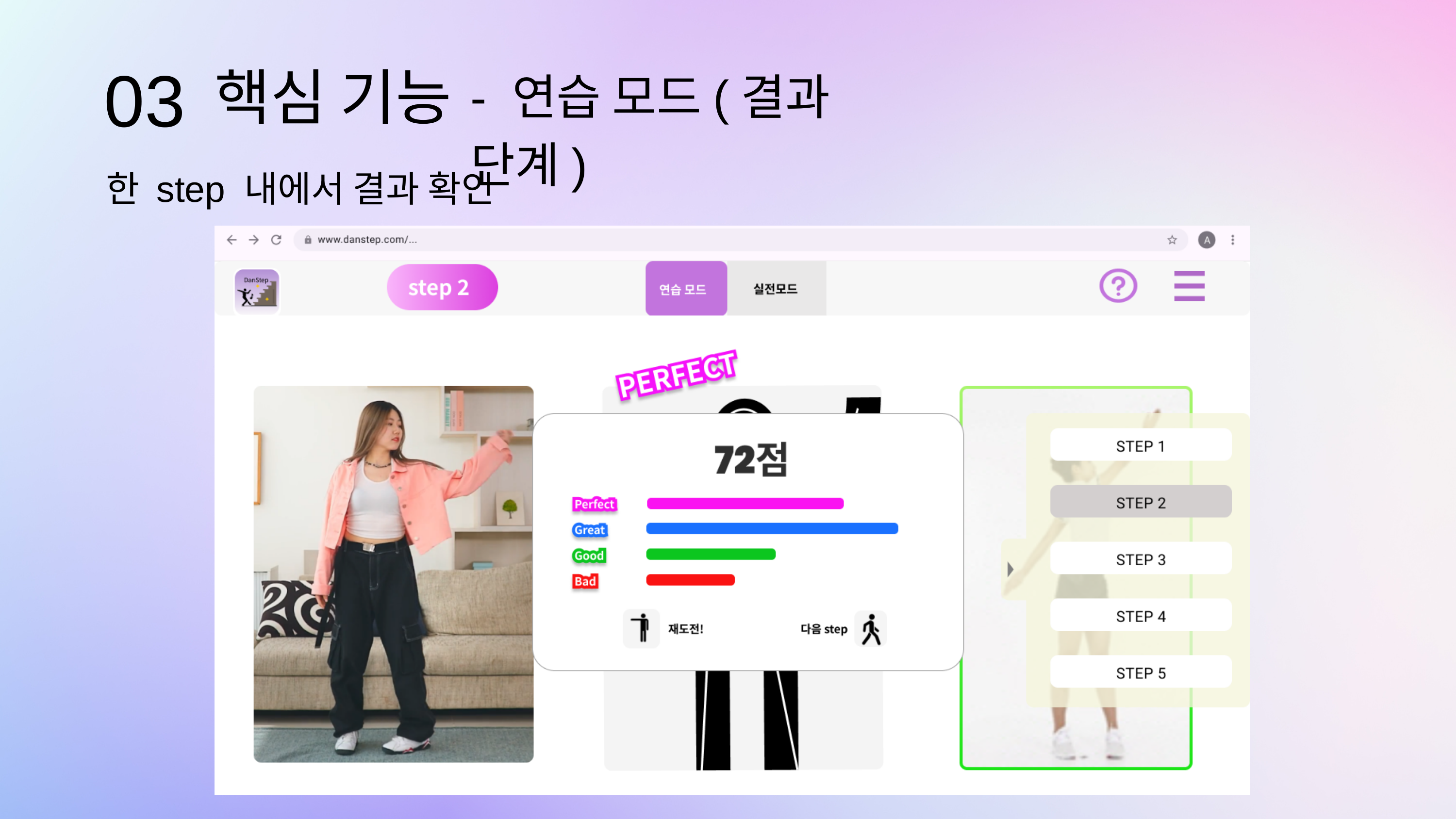

03
핵심 기능
- 연습 모드(결과 단계)
한 step 내에서 결과 확인